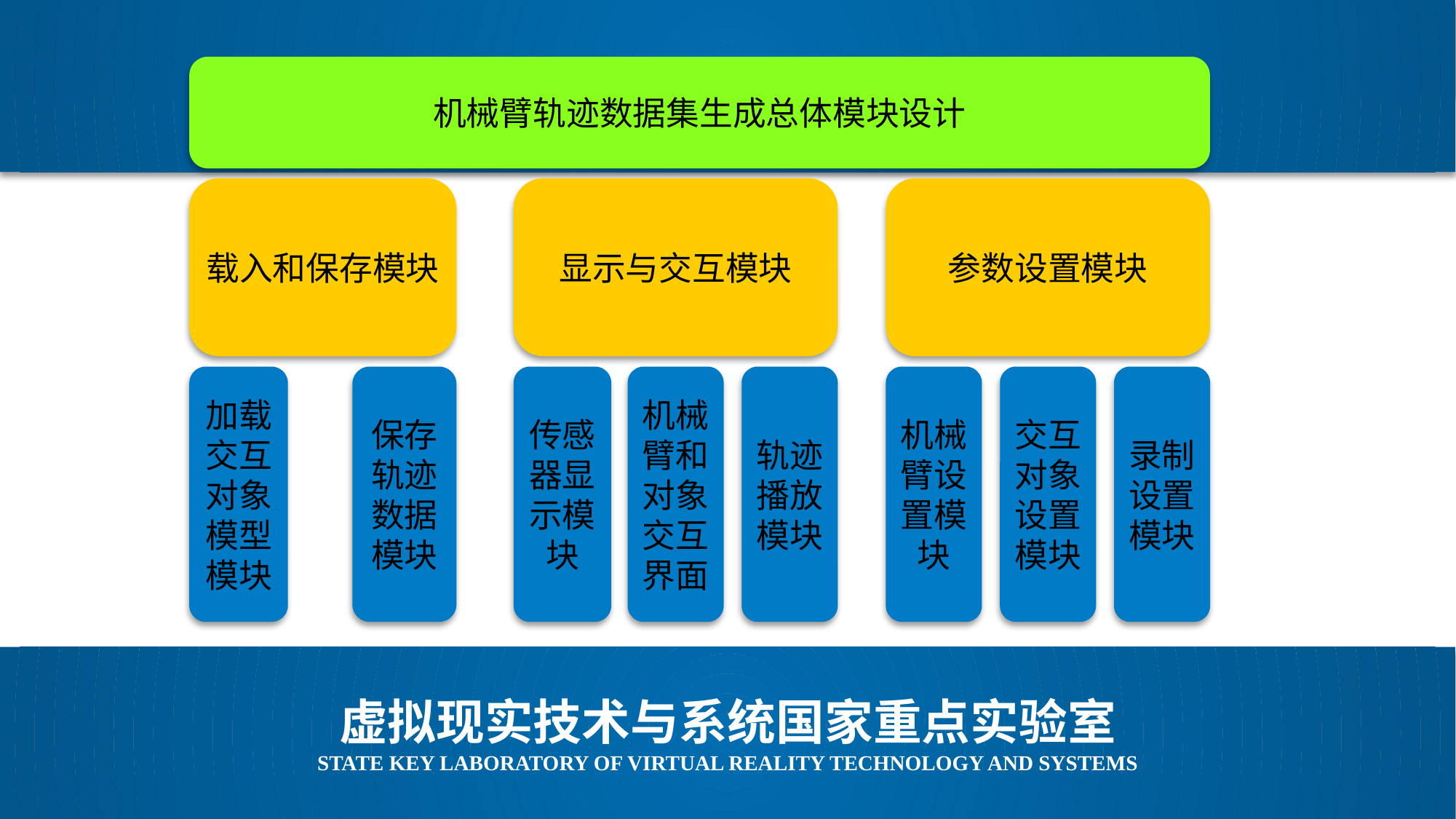

机械臂轨迹数据集生成总体模块设计
载入和保存模块
显示与交互模块
加载交互对象模型模块
保存轨迹数据模块
传感器显示模块
机械臂和对象交互界面
参数设置模块
轨迹播放模块
机械臂设置模块
交互对象设置模块
录制设置模块